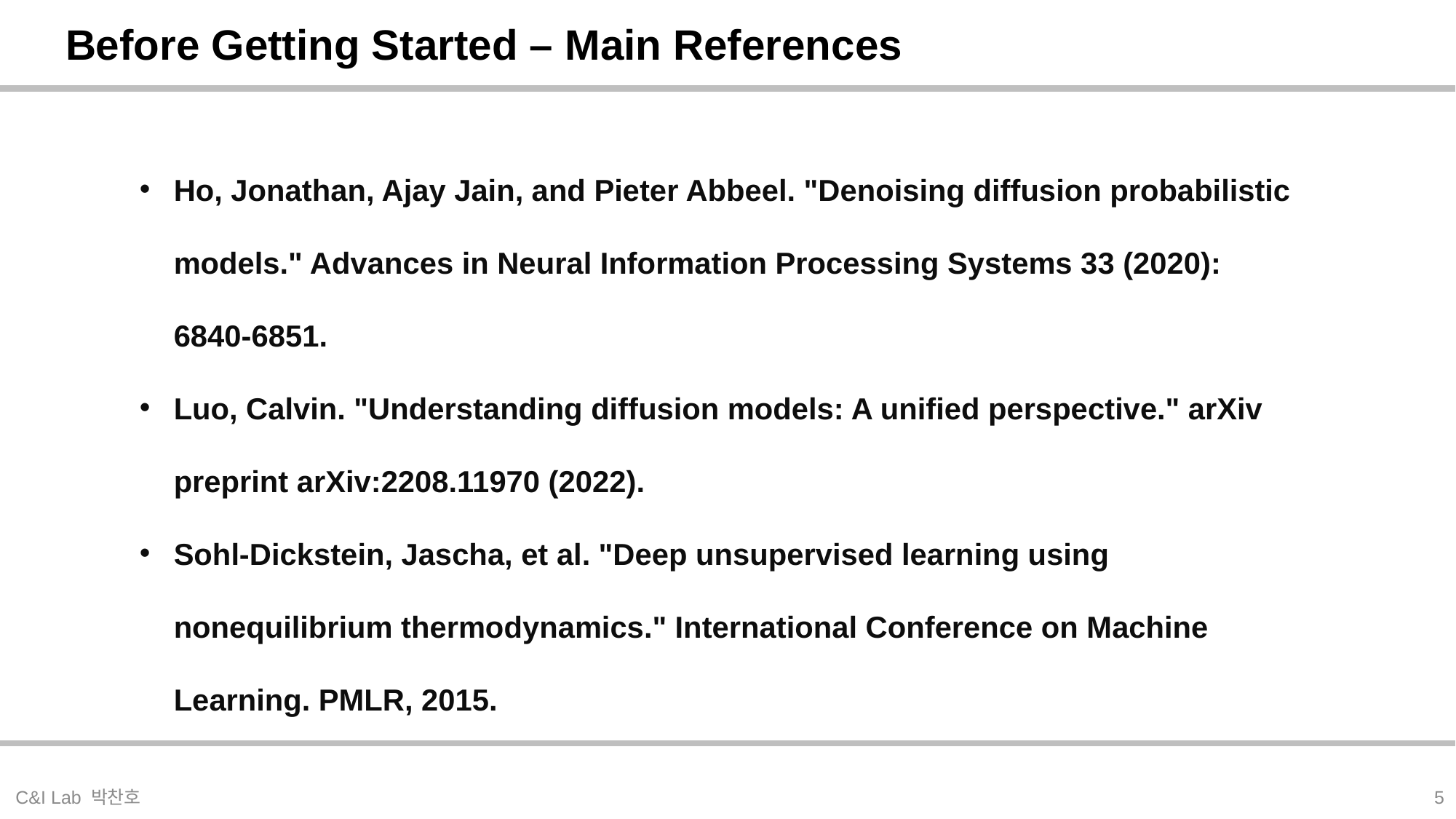

| Before Getting Started – Main References |
| --- |
Ho, Jonathan, Ajay Jain, and Pieter Abbeel. "Denoising diffusion probabilistic models." Advances in Neural Information Processing Systems 33 (2020): 6840-6851.
Luo, Calvin. "Understanding diffusion models: A unified perspective." arXiv preprint arXiv:2208.11970 (2022).
Sohl-Dickstein, Jascha, et al. "Deep unsupervised learning using nonequilibrium thermodynamics." International Conference on Machine Learning. PMLR, 2015.

|  |
| --- |
5
C&I Lab 박찬호